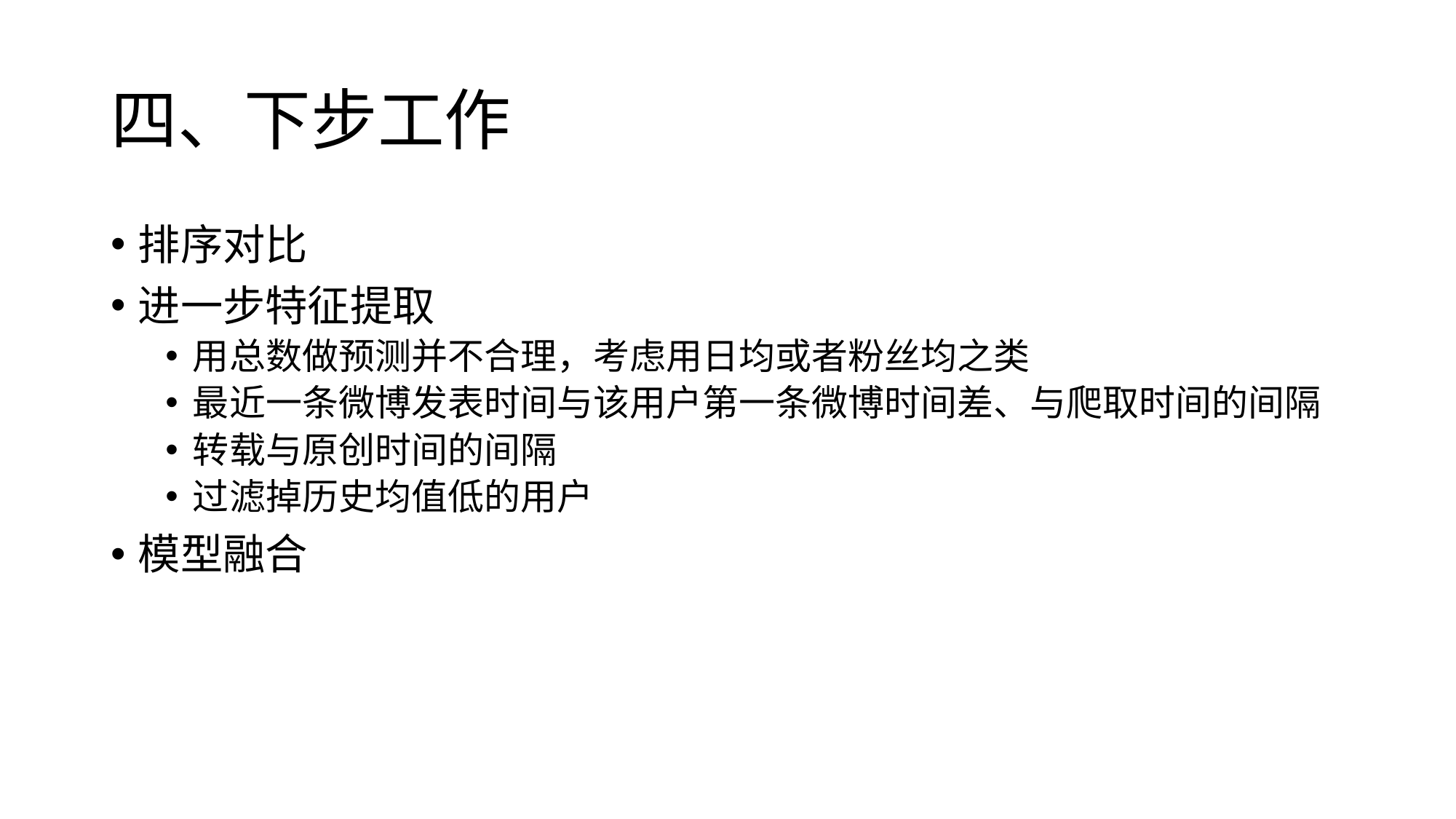

# 四、下步工作
排序对比
进一步特征提取
用总数做预测并不合理，考虑用日均或者粉丝均之类
最近一条微博发表时间与该用户第一条微博时间差、与爬取时间的间隔
转载与原创时间的间隔
过滤掉历史均值低的用户
模型融合